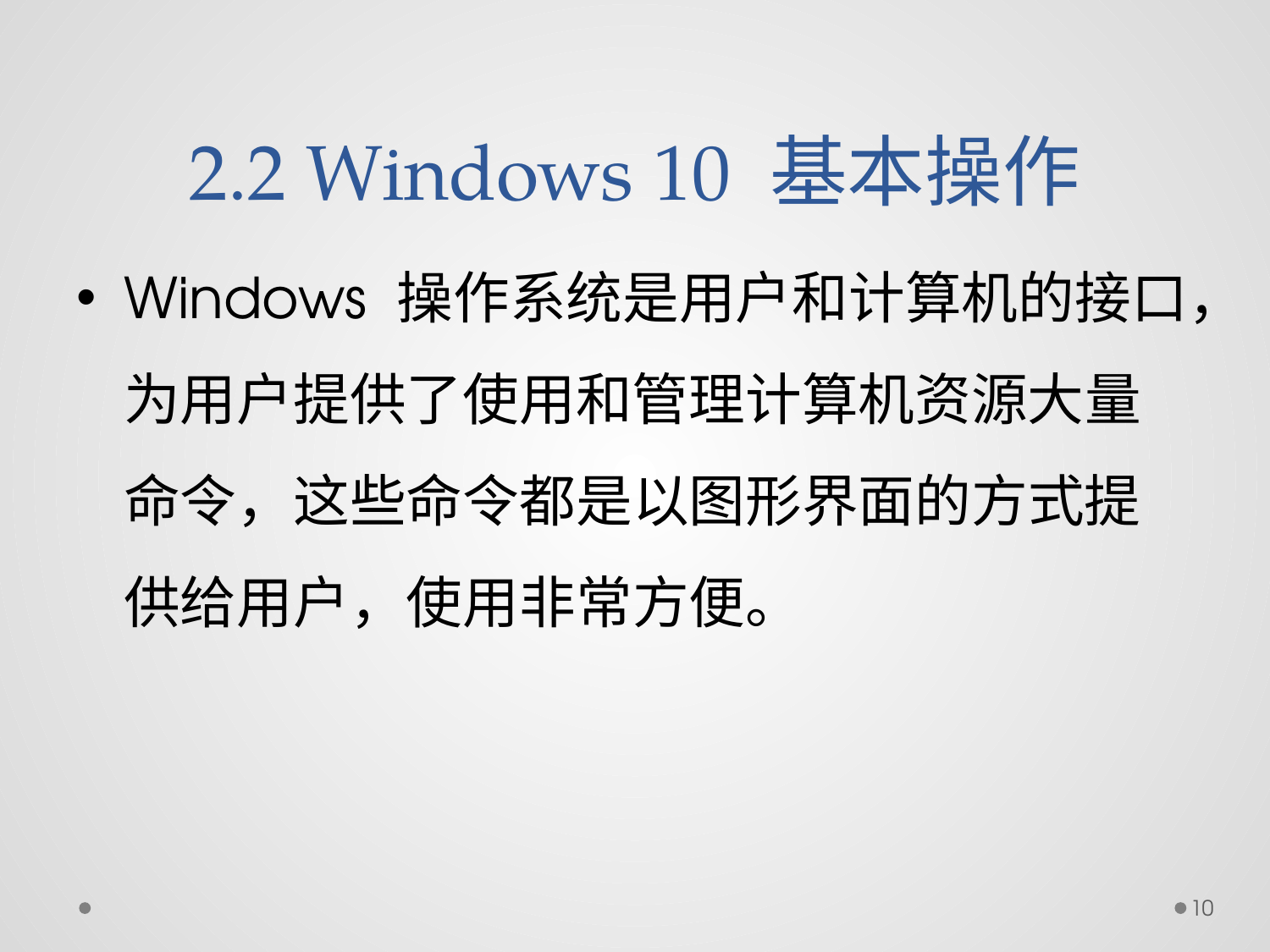

# 2.2 Windows 10 基本操作
Windows 操作系统是用户和计算机的接口，为用户提供了使用和管理计算机资源大量命令，这些命令都是以图形界面的方式提供给用户，使用非常方便。

10